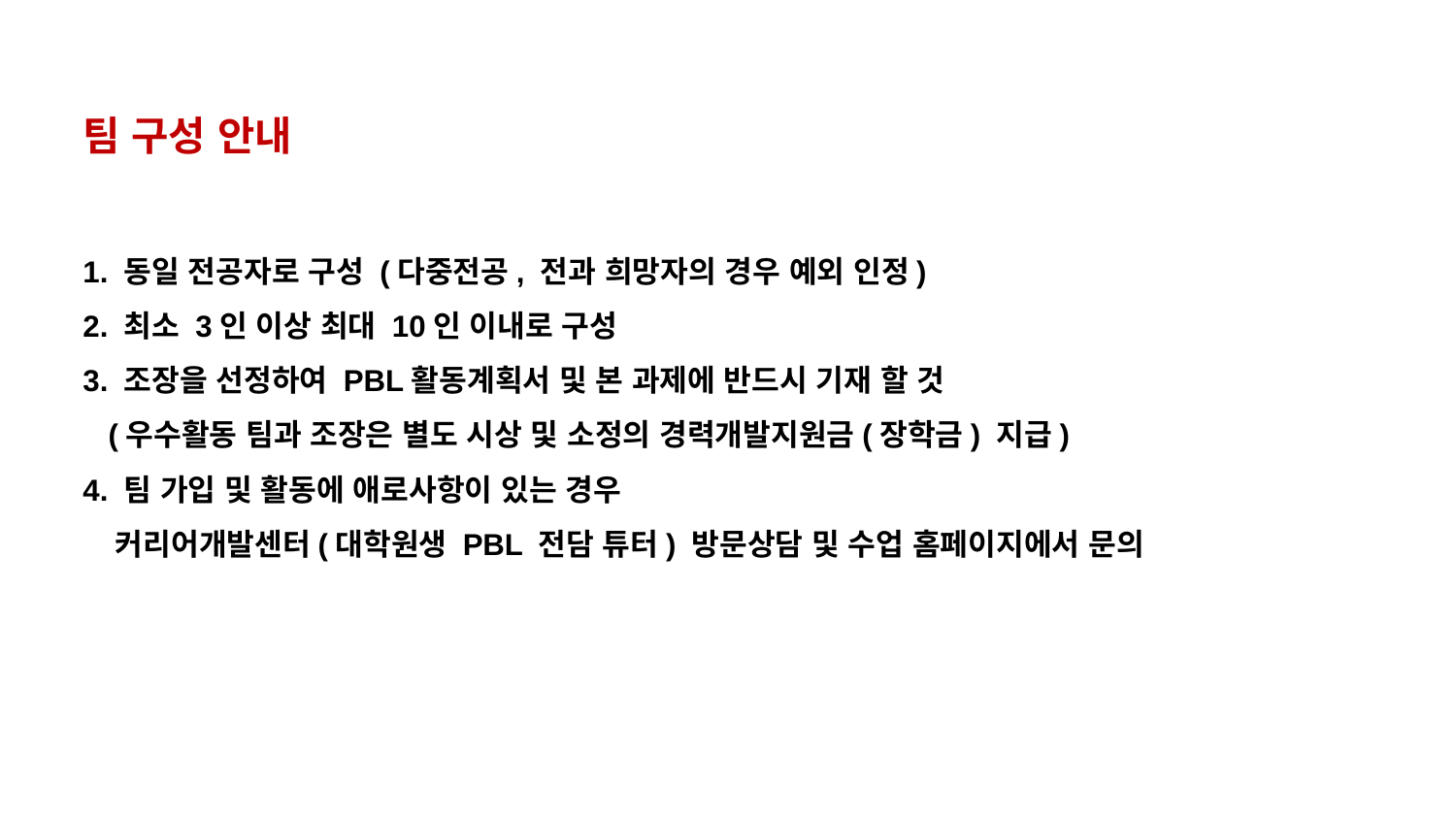

팀 구성 안내

1. 동일 전공자로 구성 (다중전공, 전과 희망자의 경우 예외 인정)
2. 최소 3인 이상 최대 10인 이내로 구성
3. 조장을 선정하여 PBL활동계획서 및 본 과제에 반드시 기재 할 것
   (우수활동 팀과 조장은 별도 시상 및 소정의 경력개발지원금(장학금) 지급)
4. 팀 가입 및 활동에 애로사항이 있는 경우
   커리어개발센터(대학원생 PBL 전담 튜터) 방문상담 및 수업 홈페이지에서 문의